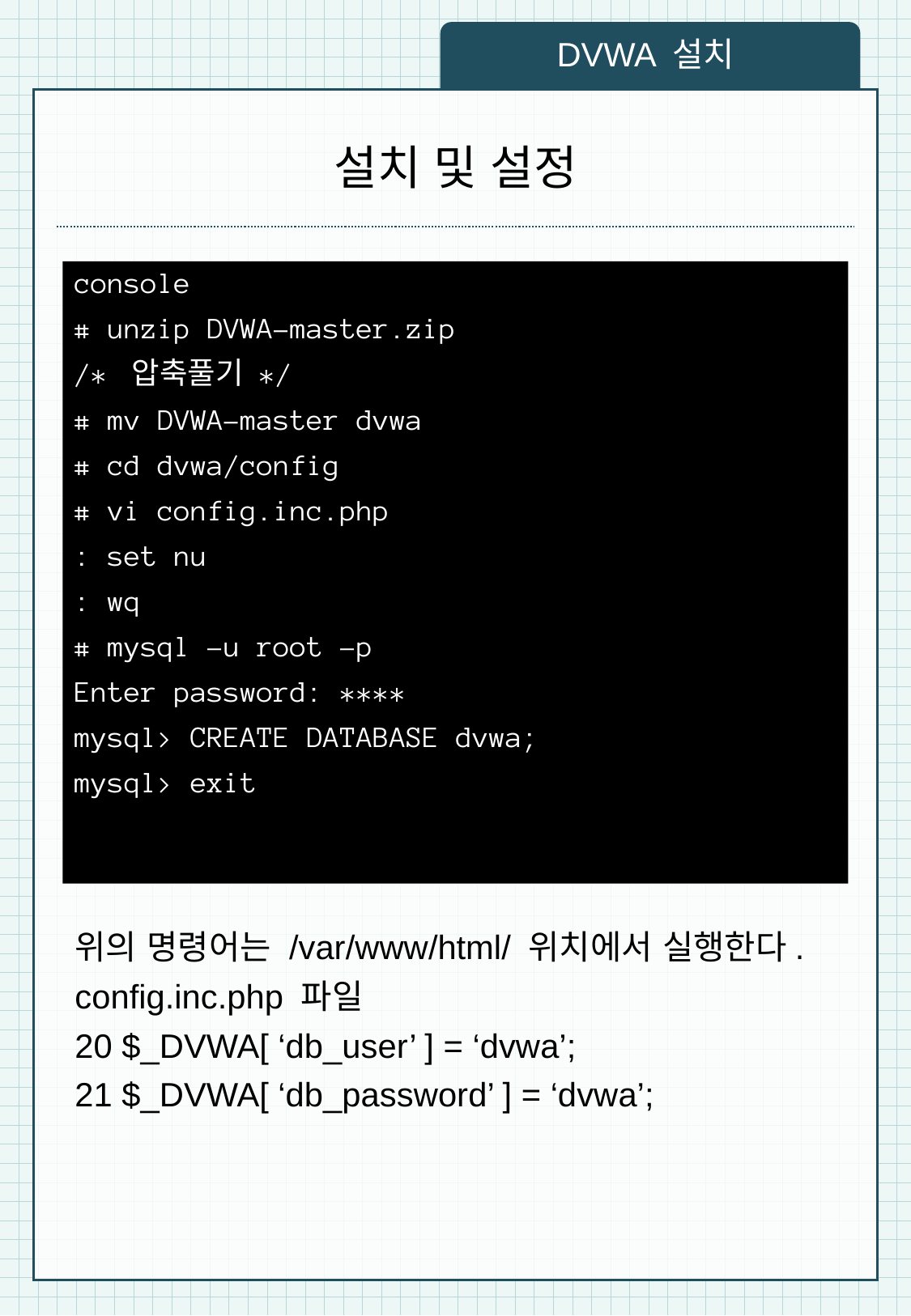

DVWA 설치

# 설치 및 설정
console
# unzip DVWA-master.zip
/* 압축풀기 */
# mv DVWA-master dvwa
# cd dvwa/config
# vi config.inc.php
: set nu
: wq
# mysql –u root –p
Enter password: ****
mysql> CREATE DATABASE dvwa;
mysql> exit
위의 명령어는 /var/www/html/ 위치에서 실행한다.
config.inc.php 파일
20 $_DVWA[ ‘db_user’ ] = ‘dvwa’;
21 $_DVWA[ ‘db_password’ ] = ‘dvwa’;